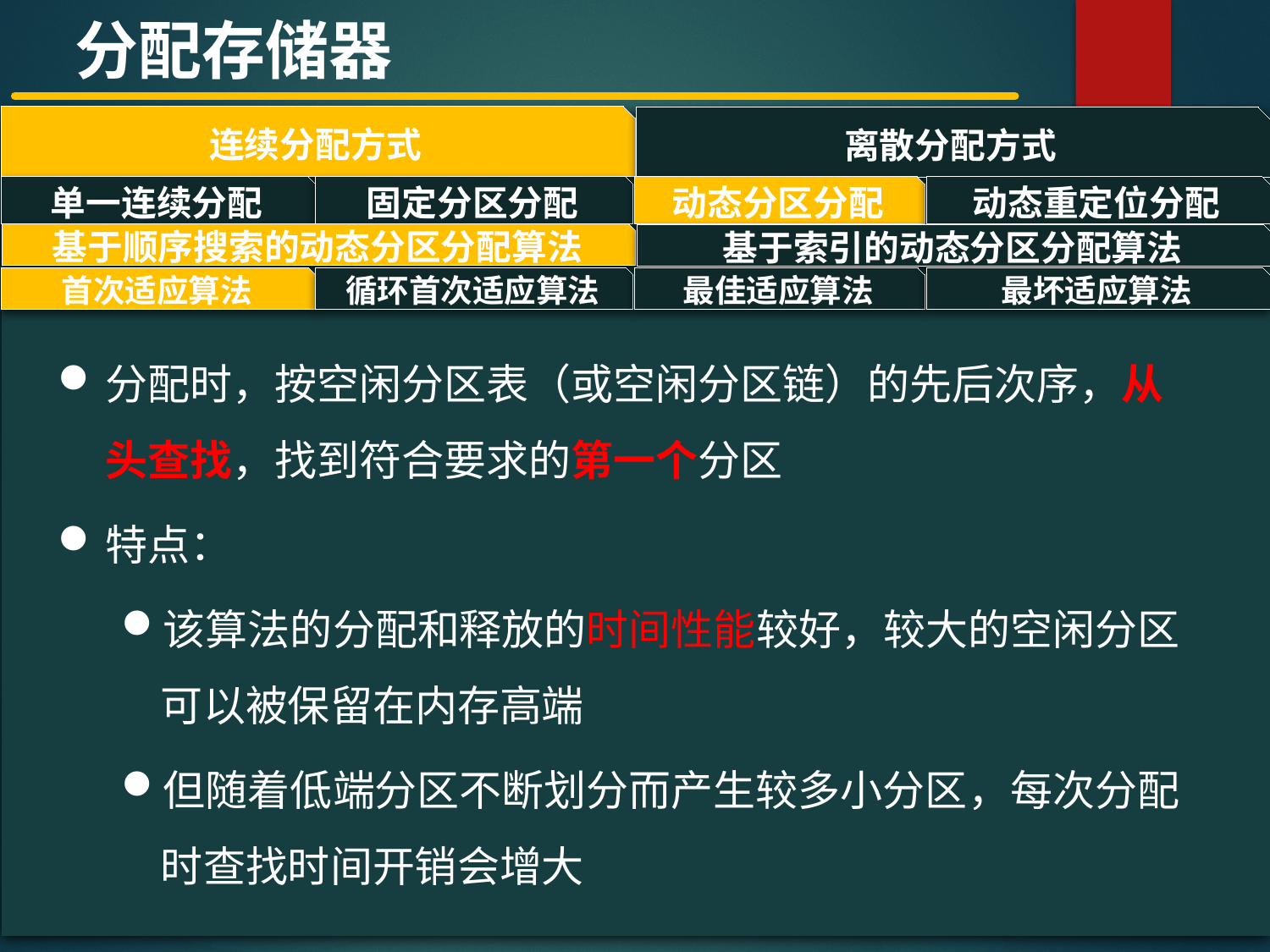

分配存储器
连续分配方式
离散分配方式
#
单一连续分配
固定分区分配
动态分区分配
动态重定位分配
基于顺序搜索的动态分区分配算法
基于索引的动态分区分配算法
首次适应算法
循环首次适应算法
最佳适应算法
最坏适应算法
分配时，按空闲分区表（或空闲分区链）的先后次序，从头查找，找到符合要求的第一个分区
特点：
该算法的分配和释放的时间性能较好，较大的空闲分区可以被保留在内存高端
但随着低端分区不断划分而产生较多小分区，每次分配时查找时间开销会增大